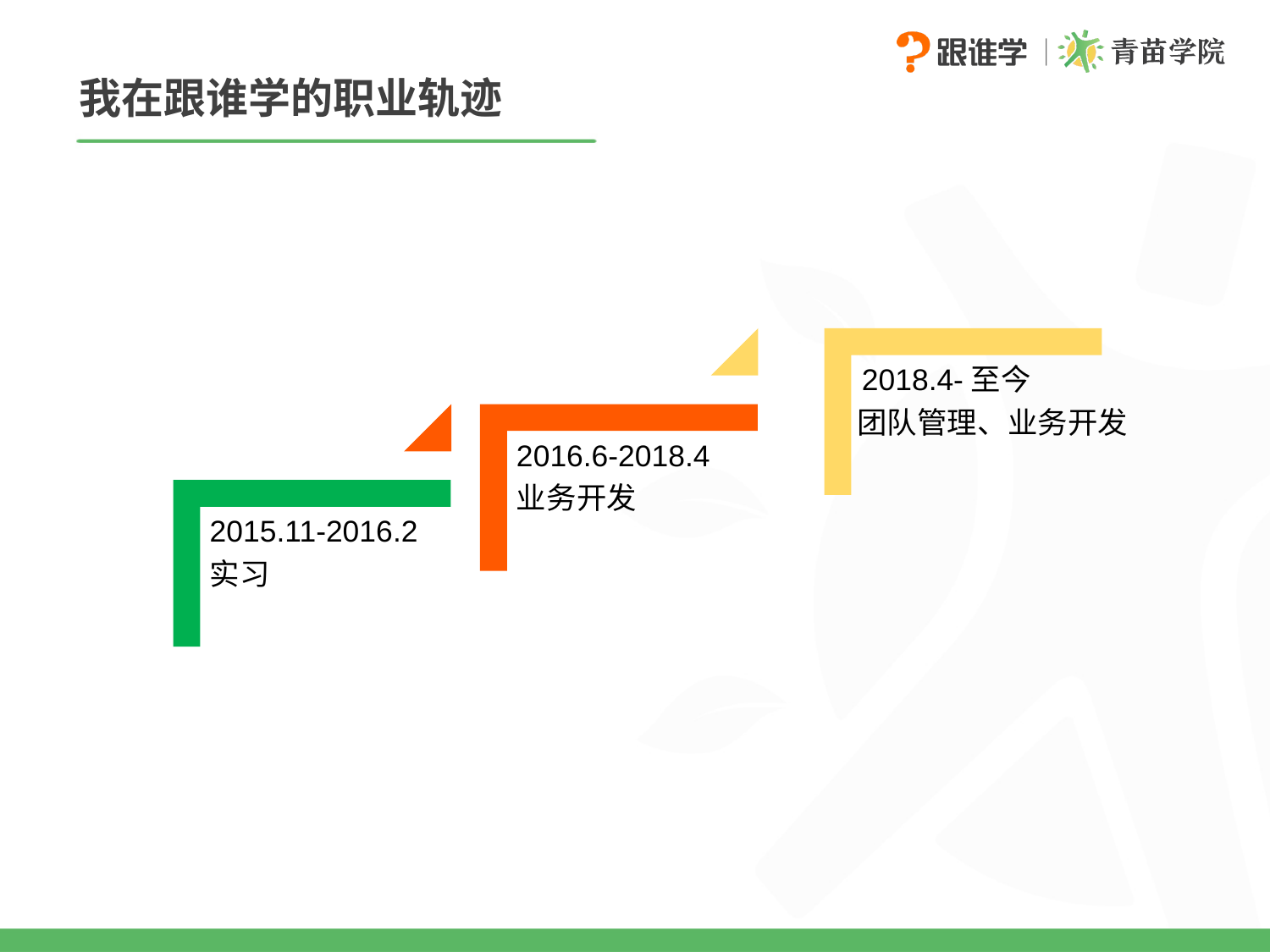

# 我在跟谁学的职业轨迹
2015.11-2016.2
实习

2016.6-2018.4
业务开发
        2018.4-至今
        团队管理、业务开发